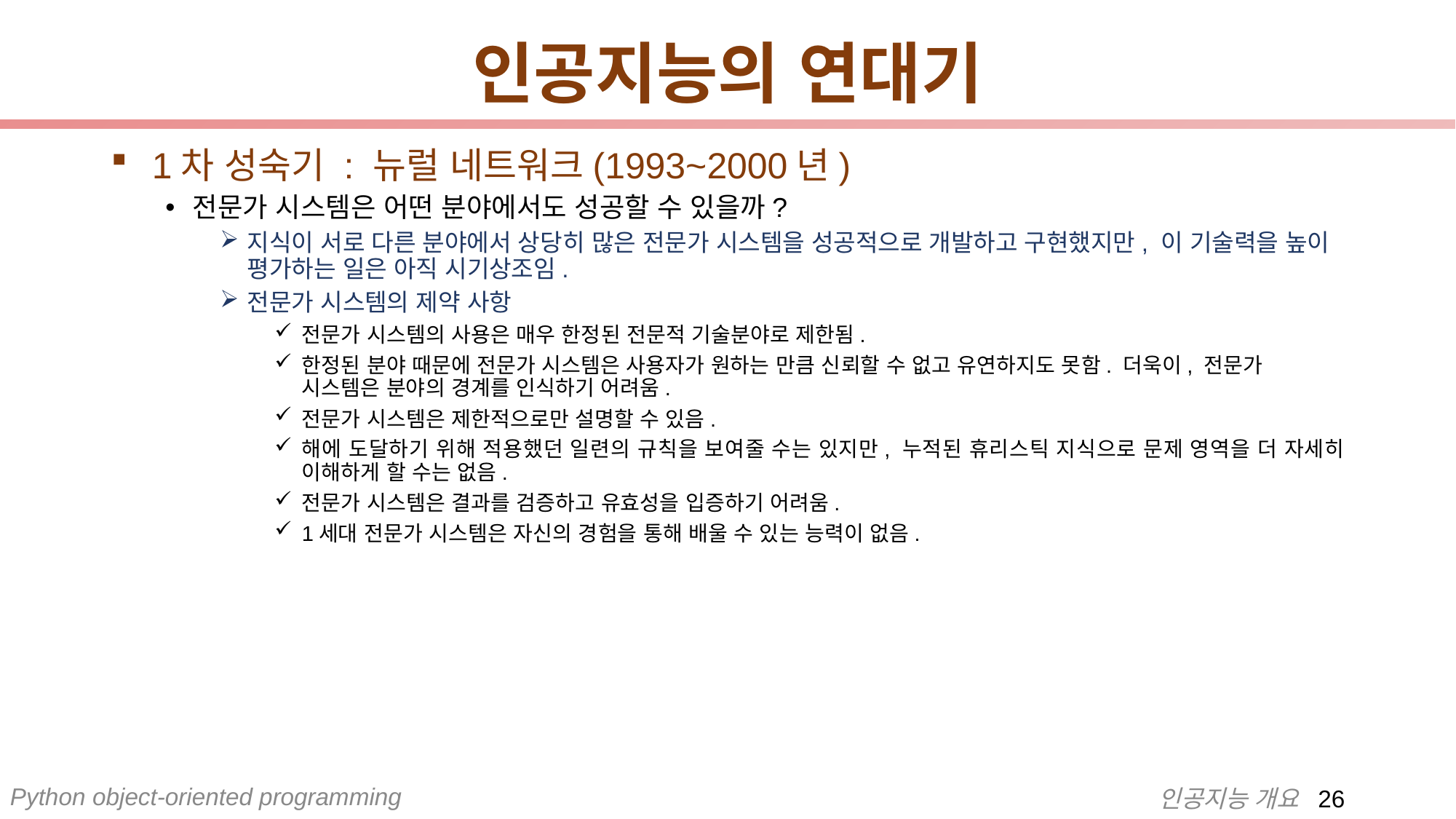

# 인공지능의 연대기
1차 성숙기 : 뉴럴 네트워크(1993~2000년)
전문가 시스템은 어떤 분야에서도 성공할 수 있을까?
지식이 서로 다른 분야에서 상당히 많은 전문가 시스템을 성공적으로 개발하고 구현했지만, 이 기술력을 높이 평가하는 일은 아직 시기상조임.
전문가 시스템의 제약 사항
전문가 시스템의 사용은 매우 한정된 전문적 기술분야로 제한됨.
한정된 분야 때문에 전문가 시스템은 사용자가 원하는 만큼 신뢰할 수 없고 유연하지도 못함. 더욱이, 전문가 시스템은 분야의 경계를 인식하기 어려움.
전문가 시스템은 제한적으로만 설명할 수 있음.
해에 도달하기 위해 적용했던 일련의 규칙을 보여줄 수는 있지만, 누적된 휴리스틱 지식으로 문제 영역을 더 자세히 이해하게 할 수는 없음.
전문가 시스템은 결과를 검증하고 유효성을 입증하기 어려움.
1세대 전문가 시스템은 자신의 경험을 통해 배울 수 있는 능력이 없음.